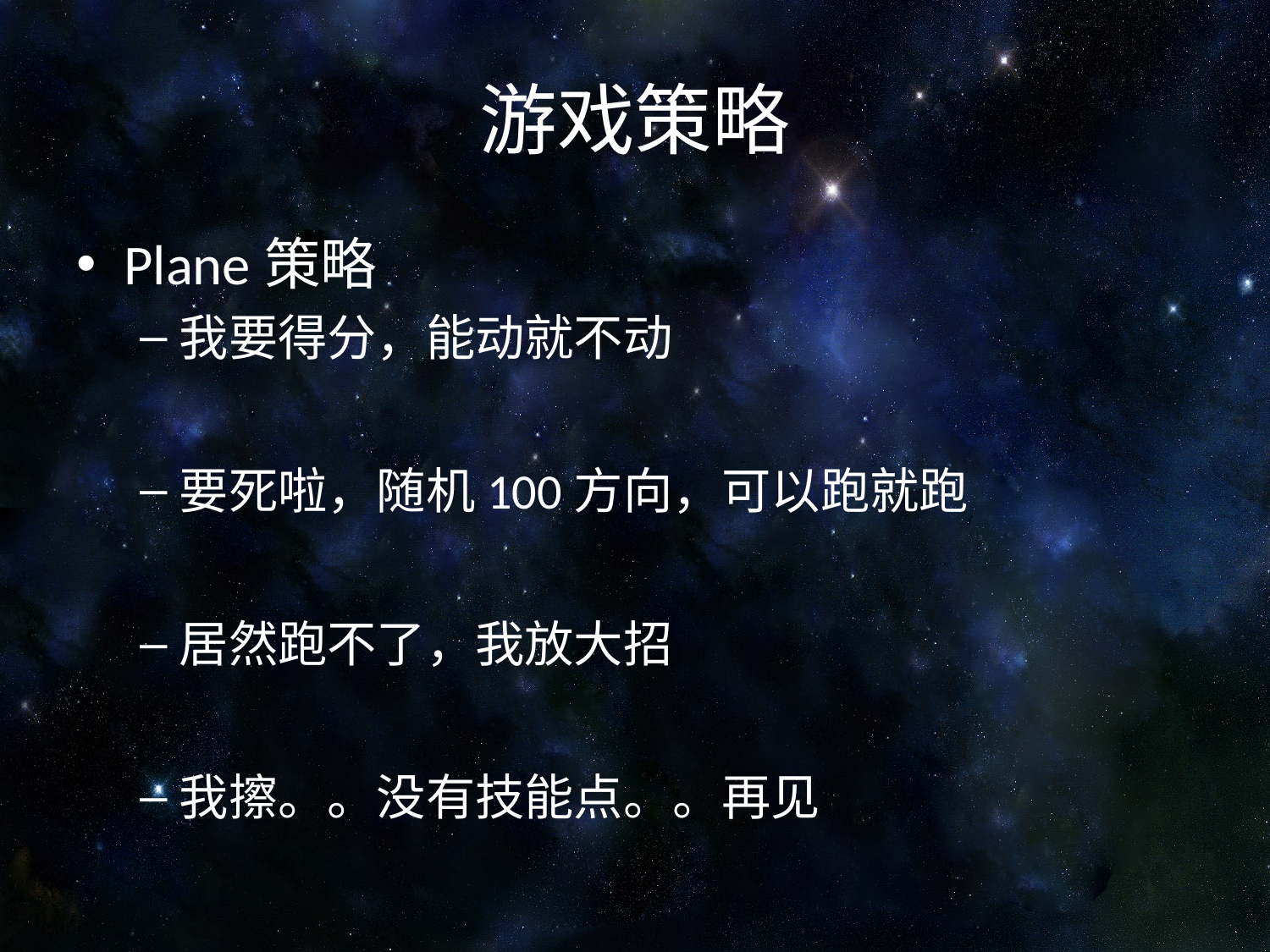

# 游戏策略
Plane策略
我要得分，能动就不动

要死啦，随机100方向，可以跑就跑

居然跑不了，我放大招

我擦。。没有技能点。。再见